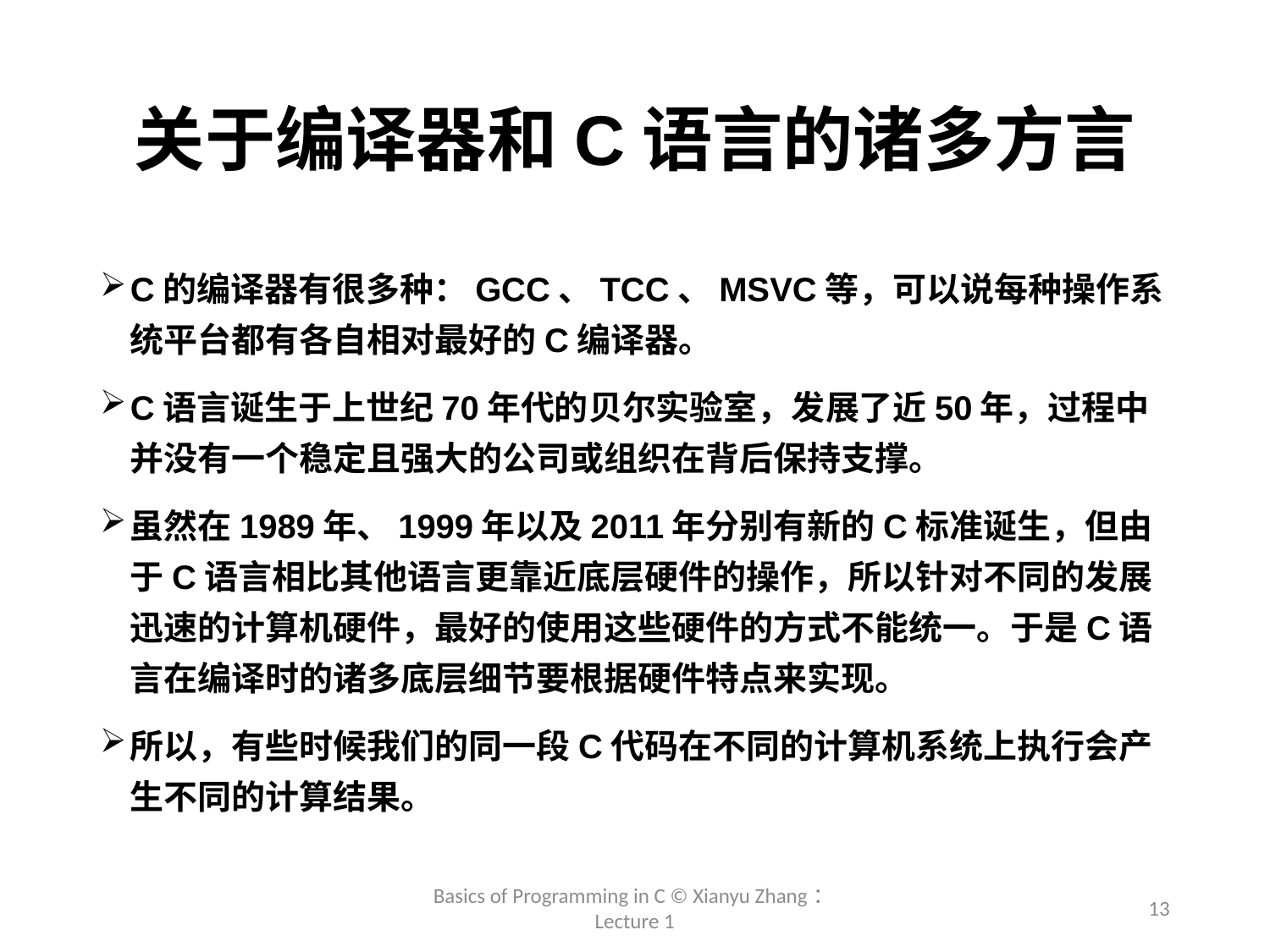

# 关于编译器和C语言的诸多方言
C的编译器有很多种：GCC、TCC、MSVC等，可以说每种操作系统平台都有各自相对最好的C编译器。
C语言诞生于上世纪70年代的贝尔实验室，发展了近50年，过程中并没有一个稳定且强大的公司或组织在背后保持支撑。
虽然在1989年、1999年以及2011年分别有新的C标准诞生，但由于C语言相比其他语言更靠近底层硬件的操作，所以针对不同的发展迅速的计算机硬件，最好的使用这些硬件的方式不能统一。于是C语言在编译时的诸多底层细节要根据硬件特点来实现。
所以，有些时候我们的同一段C代码在不同的计算机系统上执行会产生不同的计算结果。
Basics of Programming in C © Xianyu Zhang：Lecture 1
13